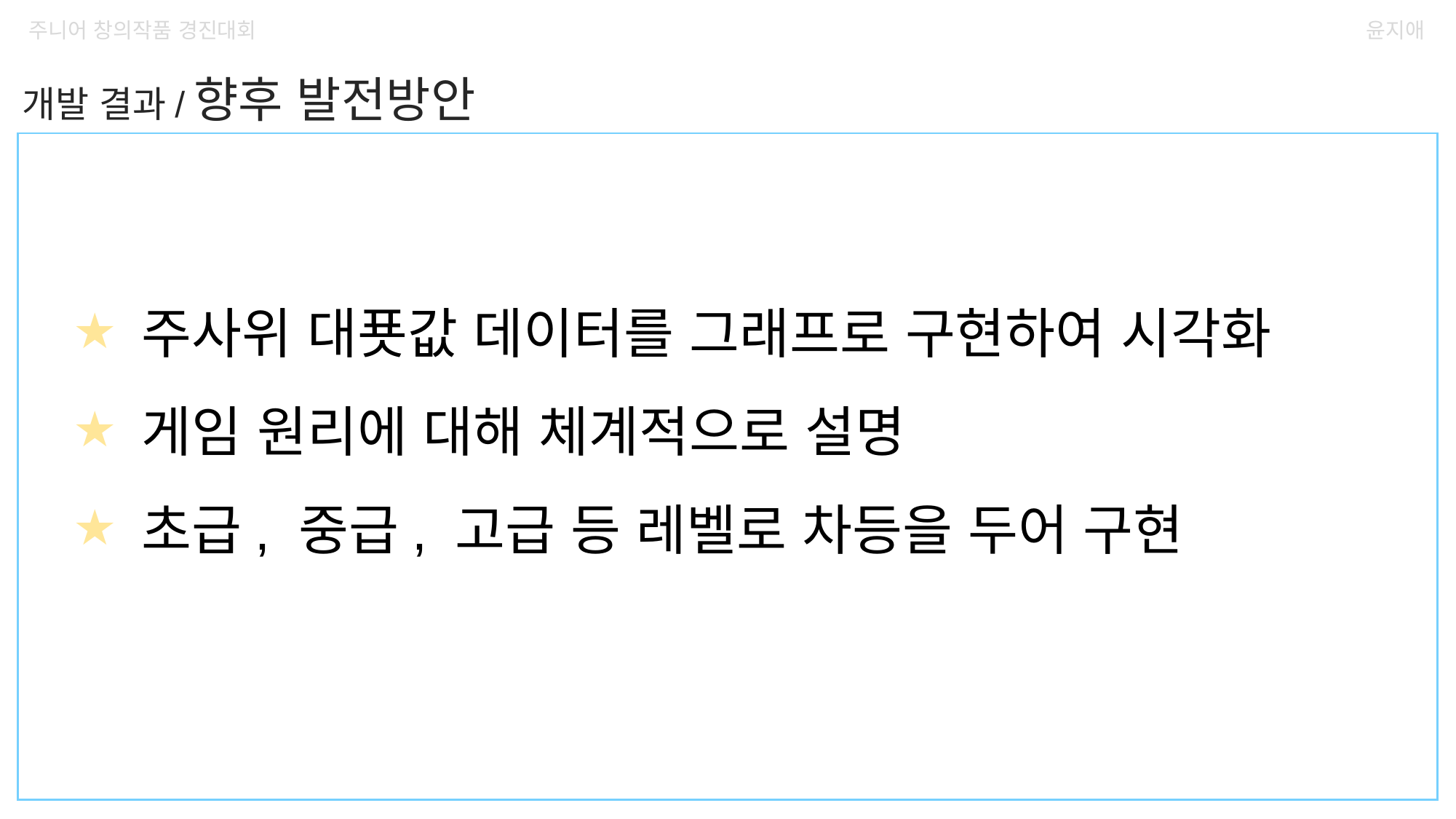

주니어 창의작품 경진대회
윤지애
개발 결과/향후 발전방안

주사위 대푯값 데이터를 그래프로 구현하여 시각화
게임 원리에 대해 체계적으로 설명
초급, 중급, 고급 등 레벨로 차등을 두어 구현